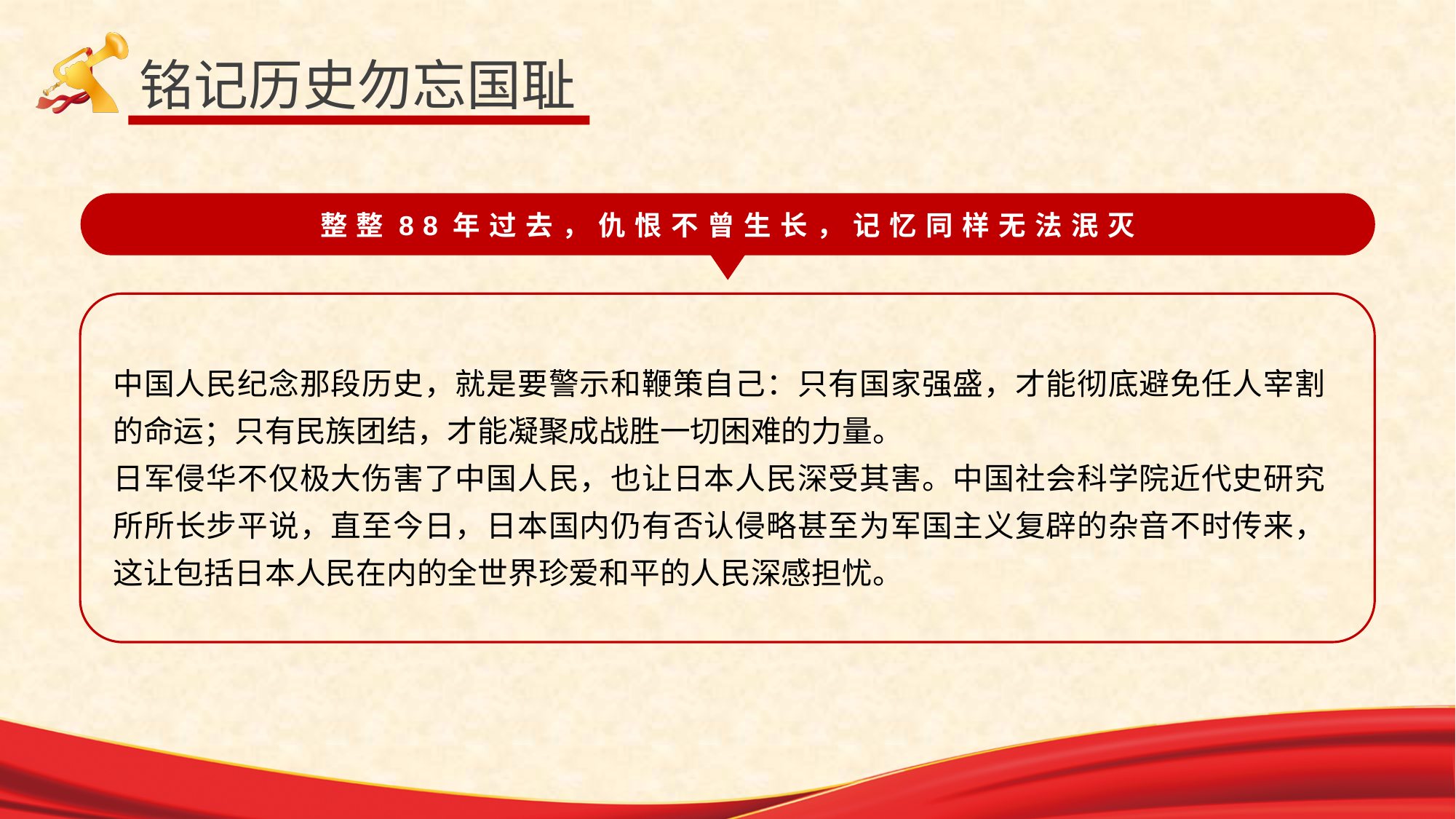

铭记历史勿忘国耻
整整88年过去，仇恨不曾生长，记忆同样无法泯灭

中国人民纪念那段历史，就是要警示和鞭策自己：只有国家强盛，才能彻底避免任人宰割的命运；只有民族团结，才能凝聚成战胜一切困难的力量。
日军侵华不仅极大伤害了中国人民，也让日本人民深受其害。中国社会科学院近代史研究所所长步平说，直至今日，日本国内仍有否认侵略甚至为军国主义复辟的杂音不时传来，这让包括日本人民在内的全世界珍爱和平的人民深感担忧。